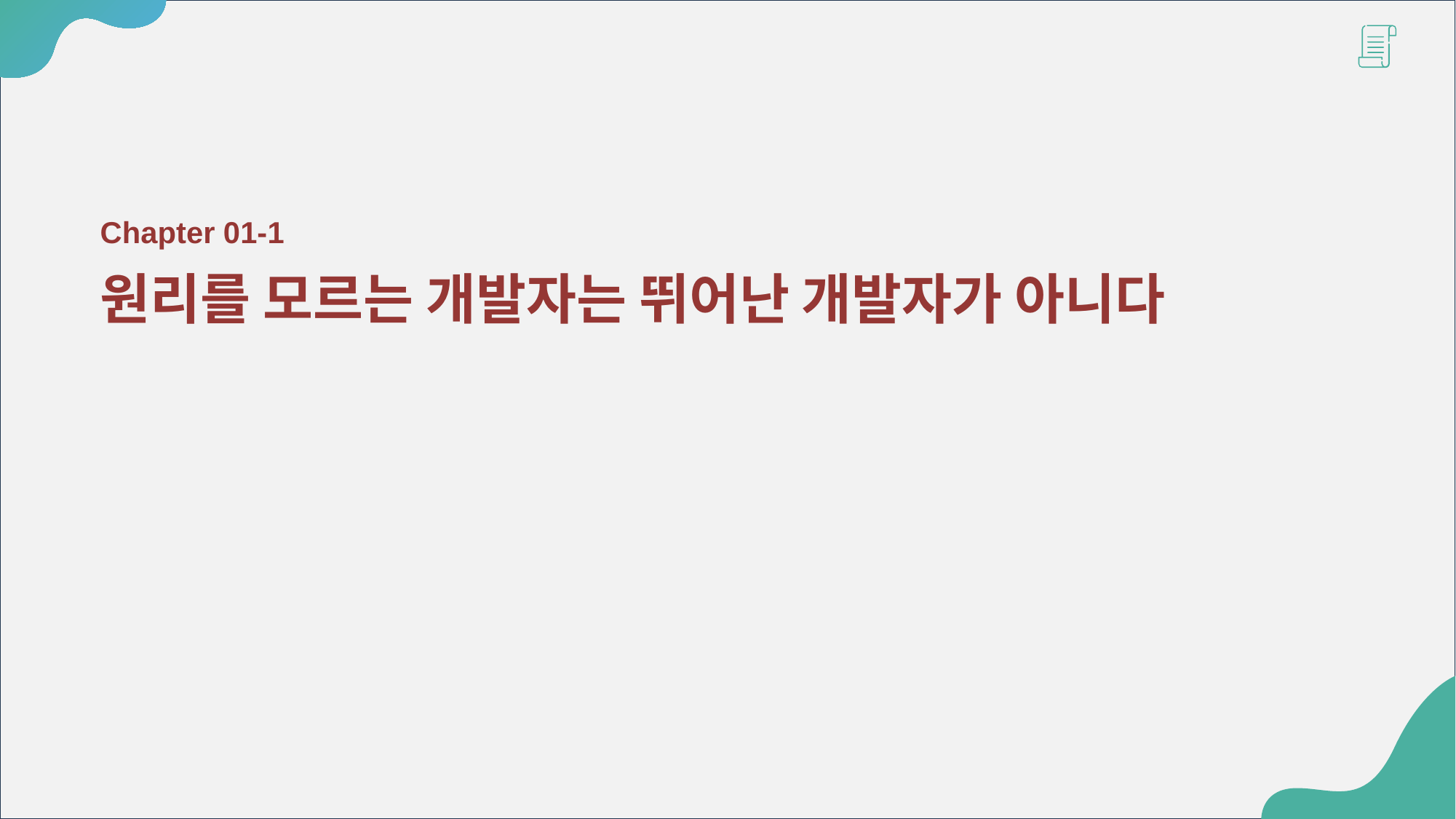

Chapter 01-1
원리를 모르는 개발자는 뛰어난 개발자가 아니다